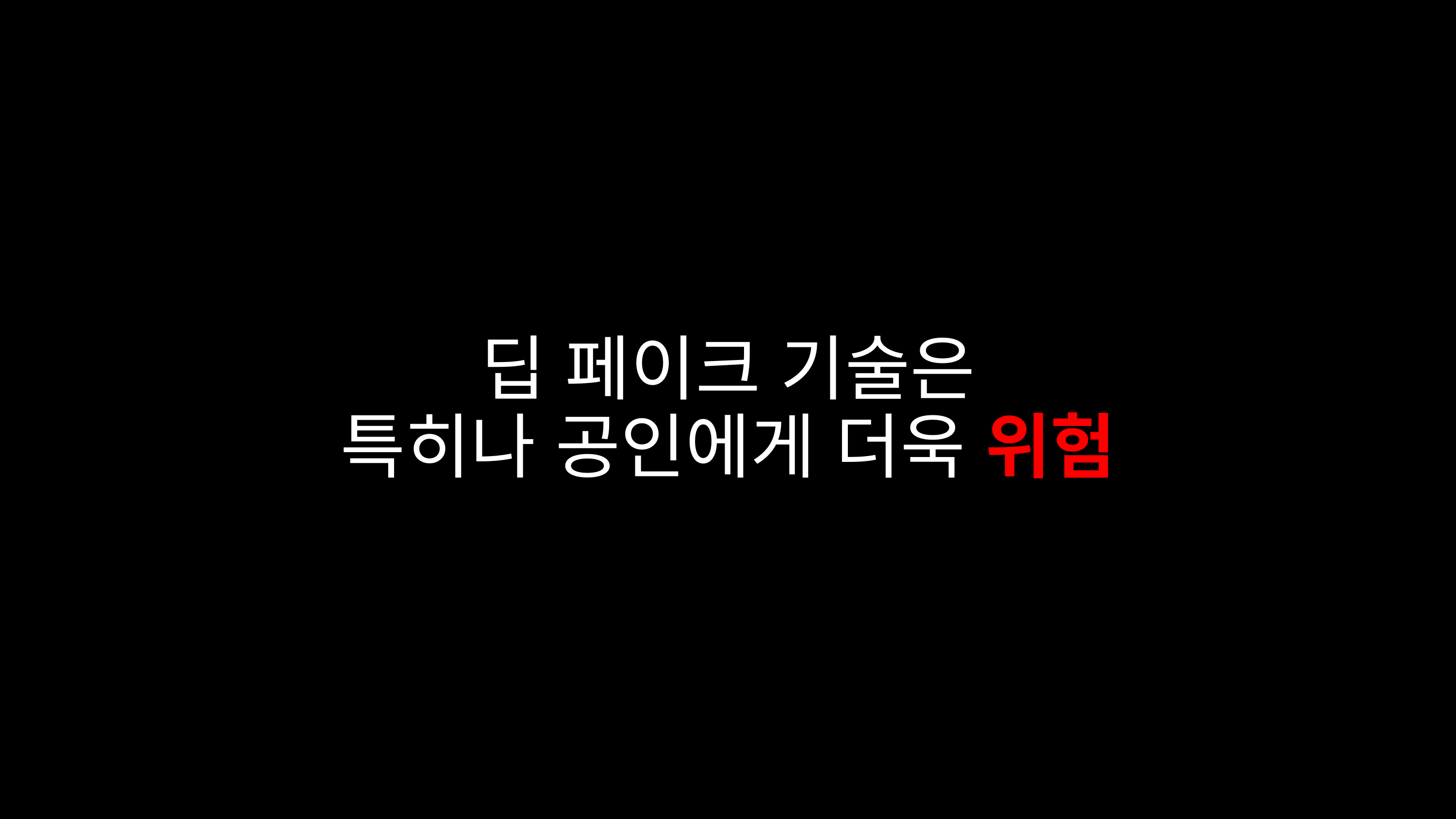

딥 페이크 기술은
특히나 공인에게 더욱 위험